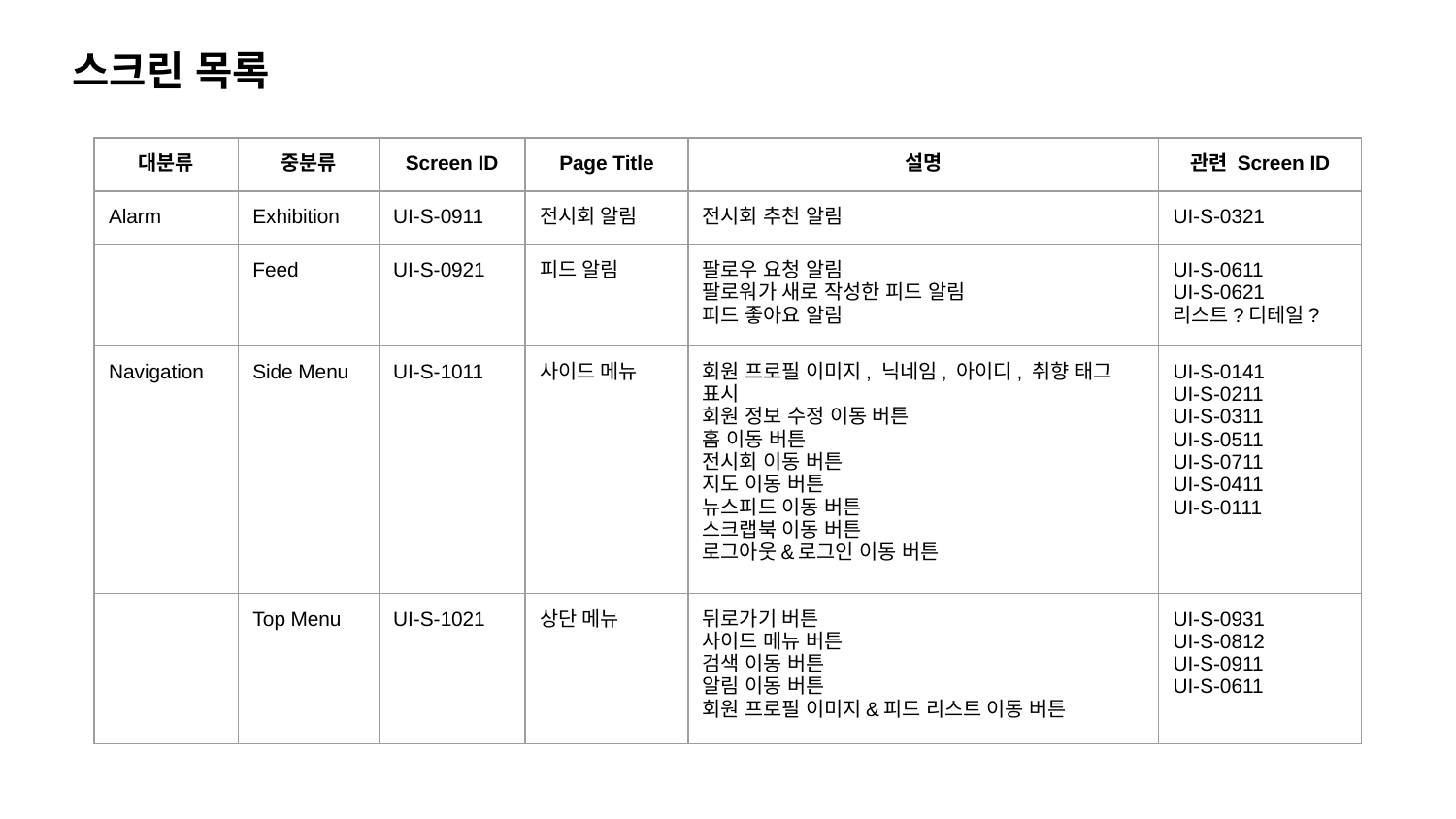

스크린 목록
| 대분류 | 중분류 | Screen ID | Page Title | 설명 | 관련 Screen ID |
| --- | --- | --- | --- | --- | --- |
| Alarm | Exhibition | UI-S-0911 | 전시회 알림 | 전시회 추천 알림 | UI-S-0321 |
|  | Feed | UI-S-0921 | 피드 알림 | 팔로우 요청 알림 팔로워가 새로 작성한 피드 알림 피드 좋아요 알림 | UI-S-0611 UI-S-0621 리스트?디테일? |
| Navigation | Side Menu | UI-S-1011 | 사이드 메뉴 | 회원 프로필 이미지, 닉네임, 아이디, 취향 태그 표시 회원 정보 수정 이동 버튼 홈 이동 버튼 전시회 이동 버튼 지도 이동 버튼 뉴스피드 이동 버튼 스크랩북 이동 버튼 로그아웃&로그인 이동 버튼 | UI-S-0141 UI-S-0211 UI-S-0311 UI-S-0511 UI-S-0711 UI-S-0411 UI-S-0111 |
|  | Top Menu | UI-S-1021 | 상단 메뉴 | 뒤로가기 버튼 사이드 메뉴 버튼 검색 이동 버튼 알림 이동 버튼 회원 프로필 이미지&피드 리스트 이동 버튼 | UI-S-0931 UI-S-0812 UI-S-0911 UI-S-0611 |